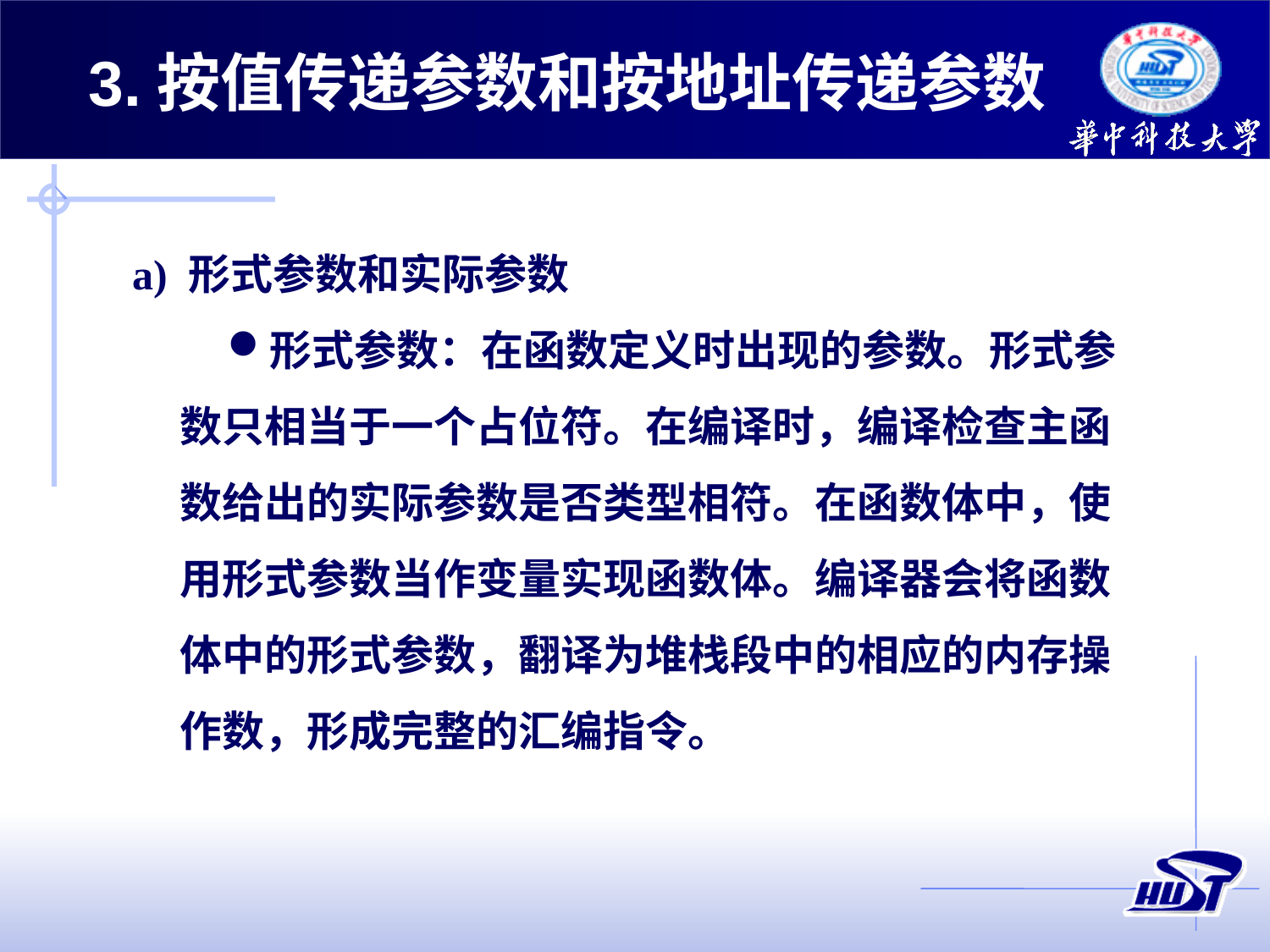

3.按值传递参数和按地址传递参数
a) 形式参数和实际参数
形式参数：在函数定义时出现的参数。形式参数只相当于一个占位符。在编译时，编译检查主函数给出的实际参数是否类型相符。在函数体中，使用形式参数当作变量实现函数体。编译器会将函数体中的形式参数，翻译为堆栈段中的相应的内存操作数，形成完整的汇编指令。